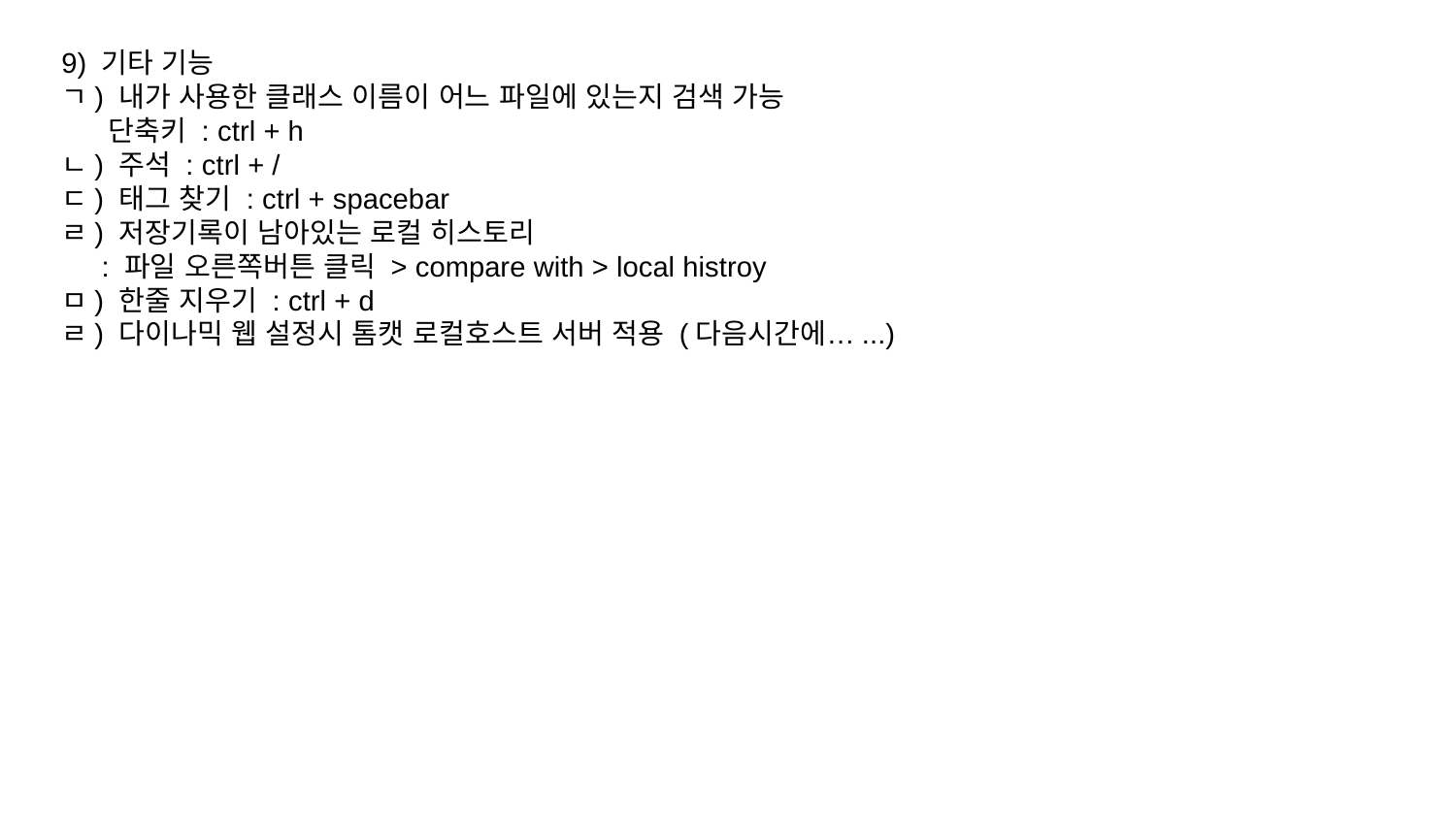

9) 기타 기능
ㄱ) 내가 사용한 클래스 이름이 어느 파일에 있는지 검색 가능
     단축키 : ctrl + h
ㄴ) 주석 : ctrl + /
ㄷ) 태그 찾기 : ctrl + spacebar
ㄹ) 저장기록이 남아있는 로컬 히스토리
     : 파일 오른쪽버튼 클릭 > compare with > local histroy
ㅁ) 한줄 지우기 : ctrl + d
ㄹ) 다이나믹 웹 설정시 톰캣 로컬호스트 서버 적용 (다음시간에…...)